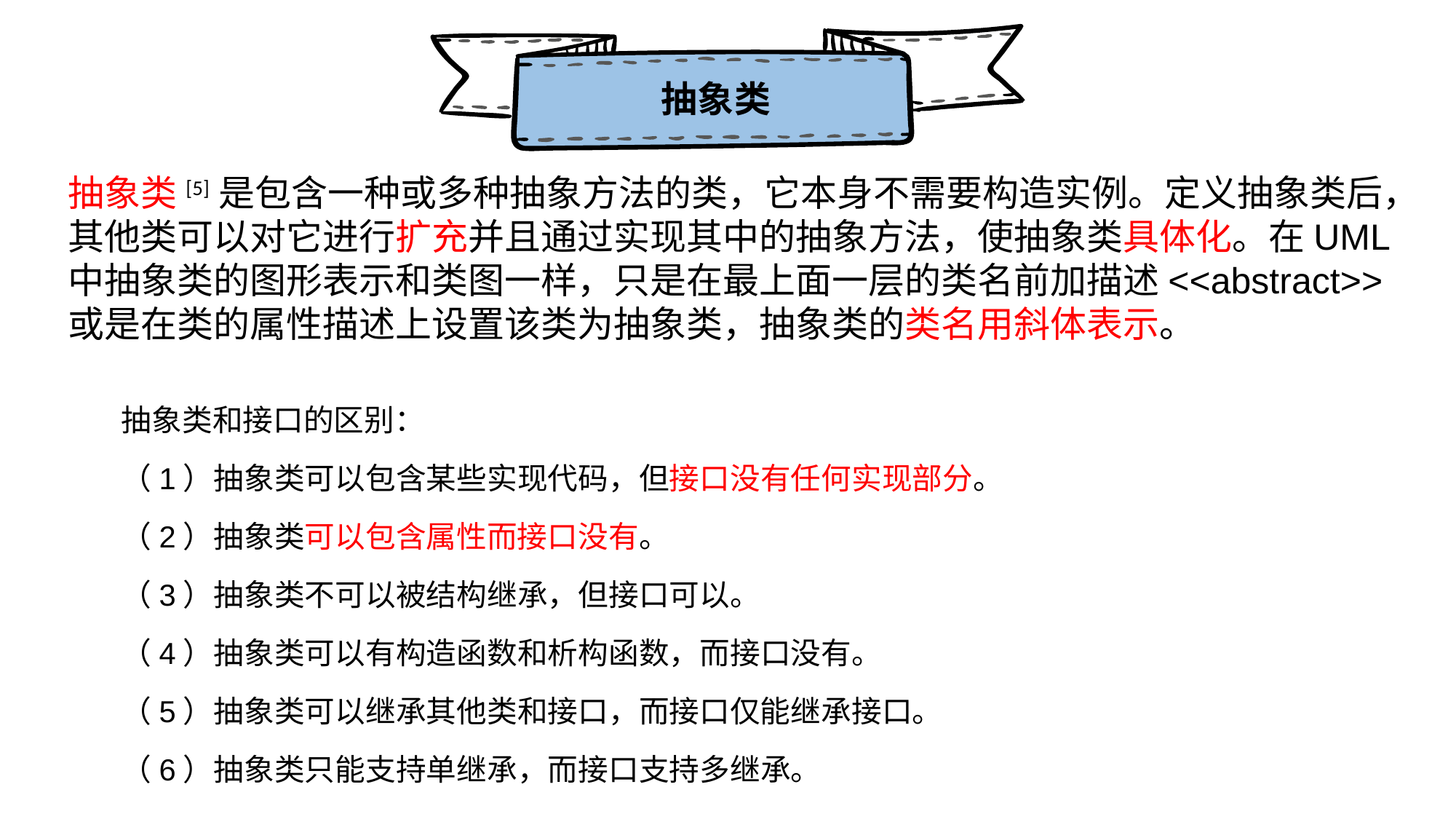

抽象类
抽象类[5]是包含一种或多种抽象方法的类，它本身不需要构造实例。定义抽象类后，其他类可以对它进行扩充并且通过实现其中的抽象方法，使抽象类具体化。在UML中抽象类的图形表示和类图一样，只是在最上面一层的类名前加描述<<abstract>>或是在类的属性描述上设置该类为抽象类，抽象类的类名用斜体表示。
抽象类和接口的区别：
（1）抽象类可以包含某些实现代码，但接口没有任何实现部分。
（2）抽象类可以包含属性而接口没有。
（3）抽象类不可以被结构继承，但接口可以。
（4）抽象类可以有构造函数和析构函数，而接口没有。
（5）抽象类可以继承其他类和接口，而接口仅能继承接口。
（6）抽象类只能支持单继承，而接口支持多继承。